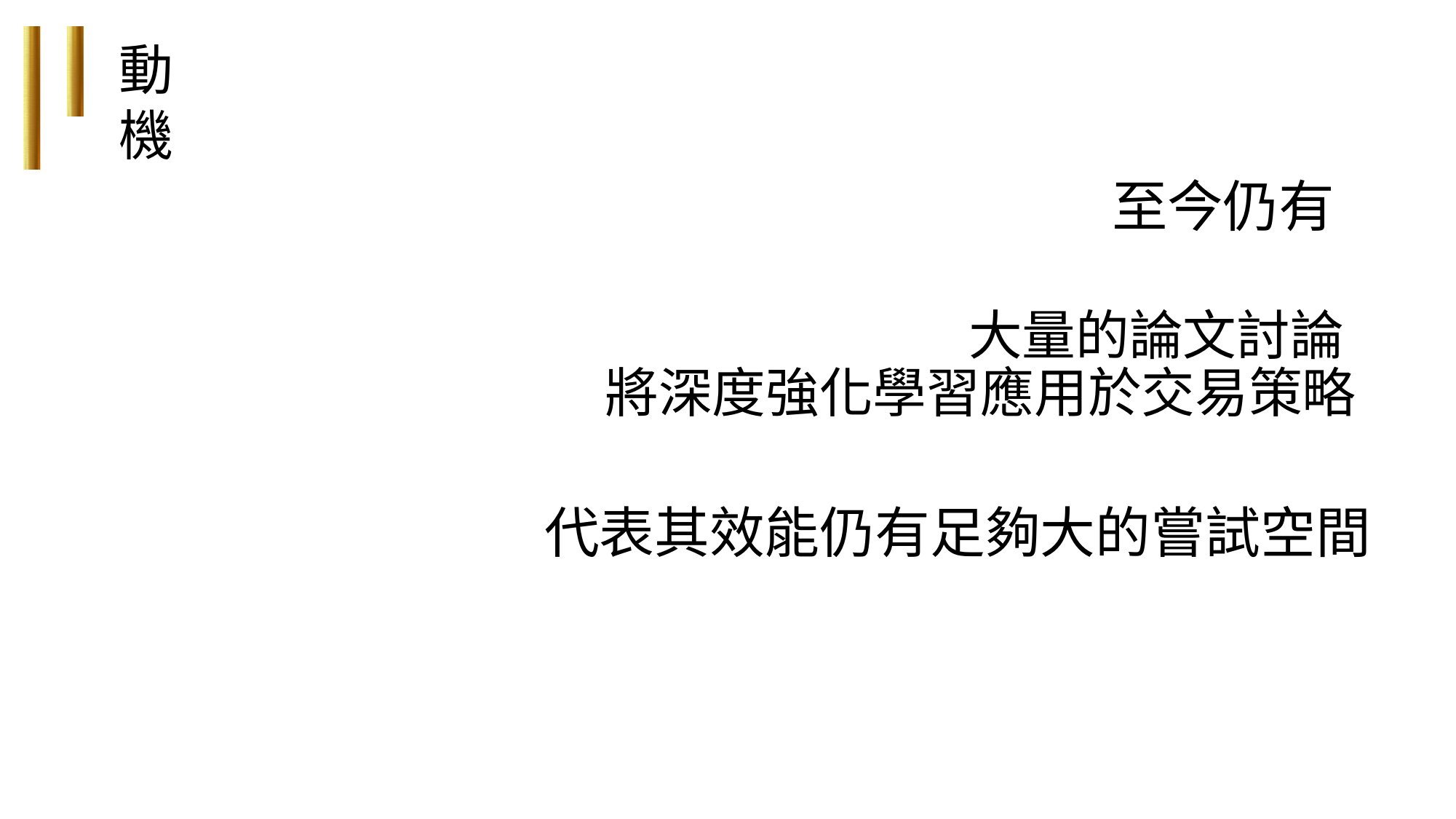

動機

至今仍有
# 大量的論文討論 將深度強化學習應用於交易策略
代表其效能仍有足夠大的嘗試空間